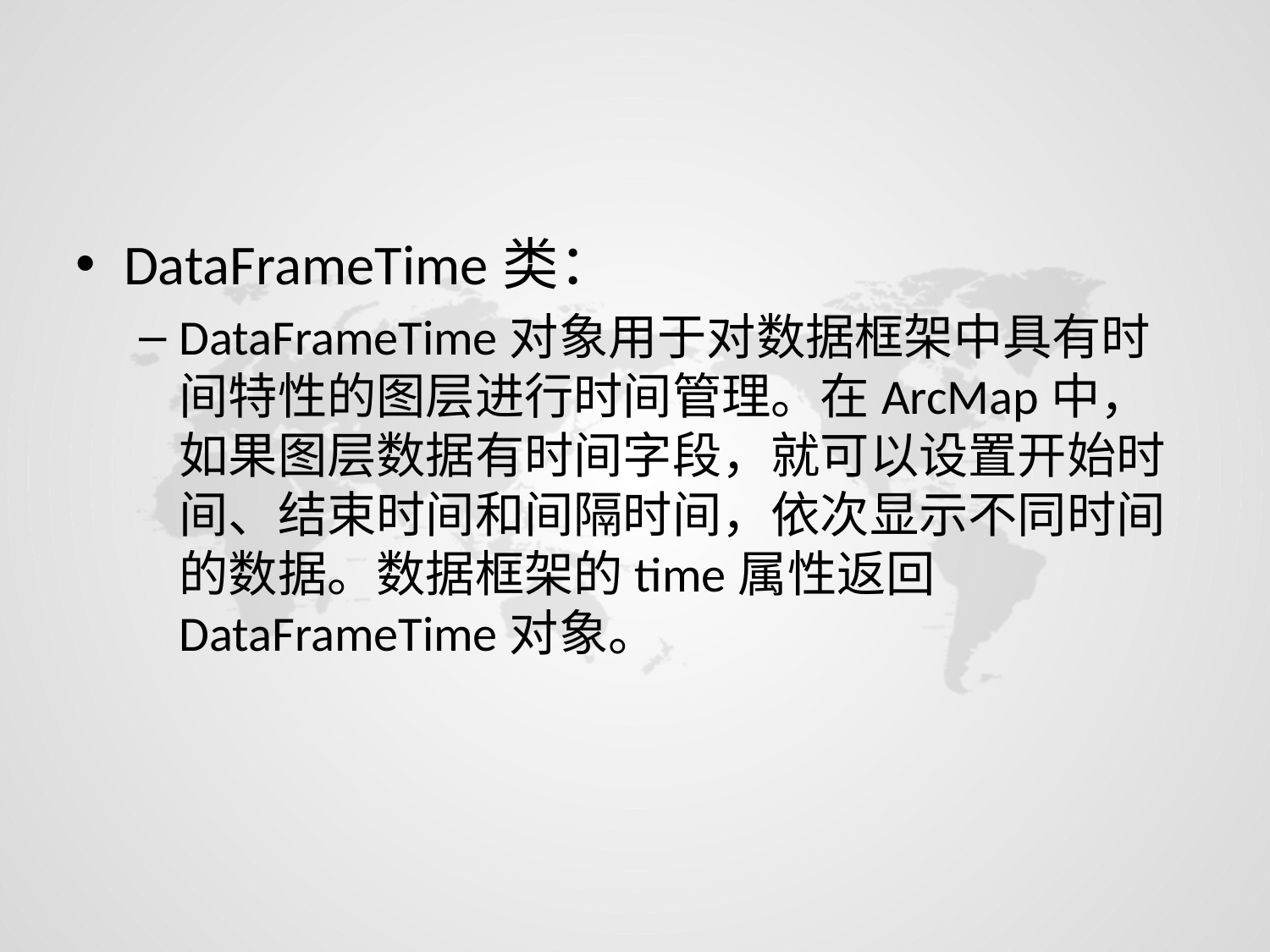

#
DataFrameTime类：
DataFrameTime对象用于对数据框架中具有时间特性的图层进行时间管理。在ArcMap中，如果图层数据有时间字段，就可以设置开始时间、结束时间和间隔时间，依次显示不同时间的数据。数据框架的time属性返回DataFrameTime对象。